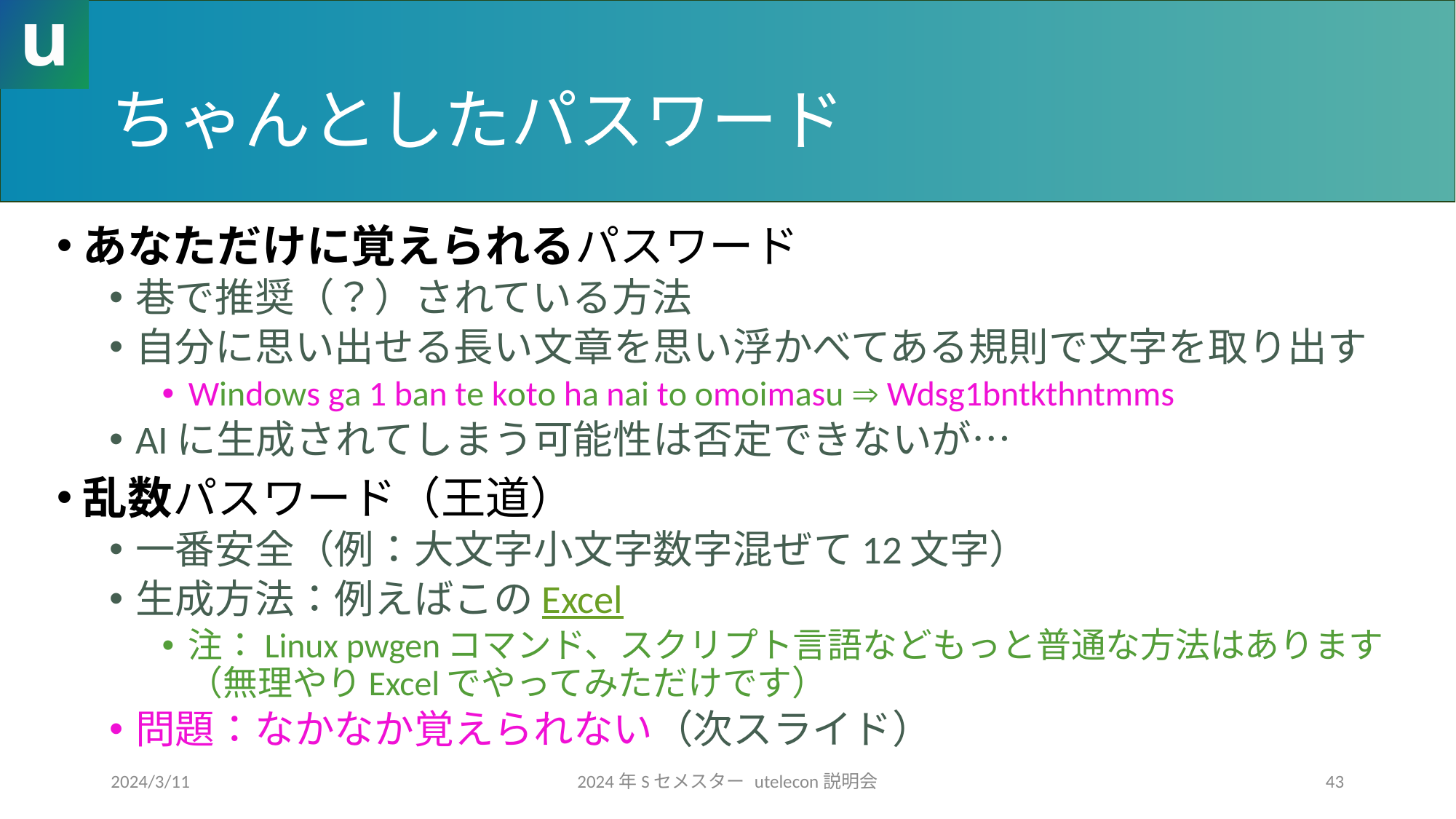

# ちゃんとしたパスワード
あなただけに覚えられるパスワード
巷で推奨（？）されている方法
自分に思い出せる長い文章を思い浮かべてある規則で文字を取り出す
Windows ga 1 ban te koto ha nai to omoimasu ⇒ Wdsg1bntkthntmms
AIに生成されてしまう可能性は否定できないが…
乱数パスワード（王道）
一番安全（例：大文字小文字数字混ぜて12文字）
生成方法：例えばこのExcel
注：Linux pwgenコマンド、スクリプト言語などもっと普通な方法はあります（無理やりExcelでやってみただけです）
問題：なかなか覚えられない（次スライド）
2024/3/11
2024年Sセメスター utelecon説明会
43